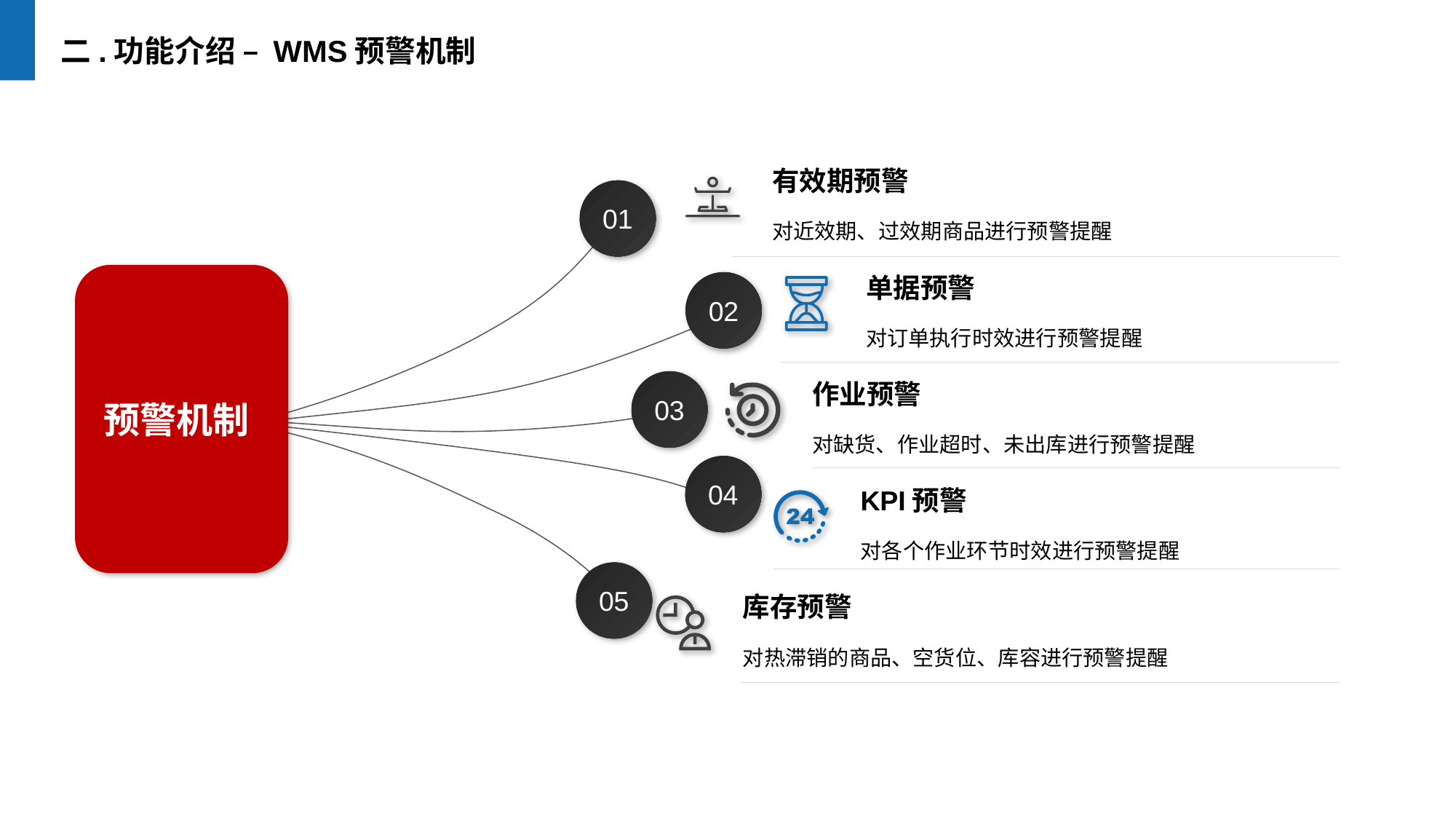

二.功能介绍 – WMS预警机制

有效期预警

对近效期、过效期商品进行预警提醒
01

预警机制
单据预警

对订单执行时效进行预警提醒
02
03
作业预警

对缺货、作业超时、未出库进行预警提醒
04
KPI预警

对各个作业环节时效进行预警提醒
05
库存预警

对热滞销的商品、空货位、库容进行预警提醒